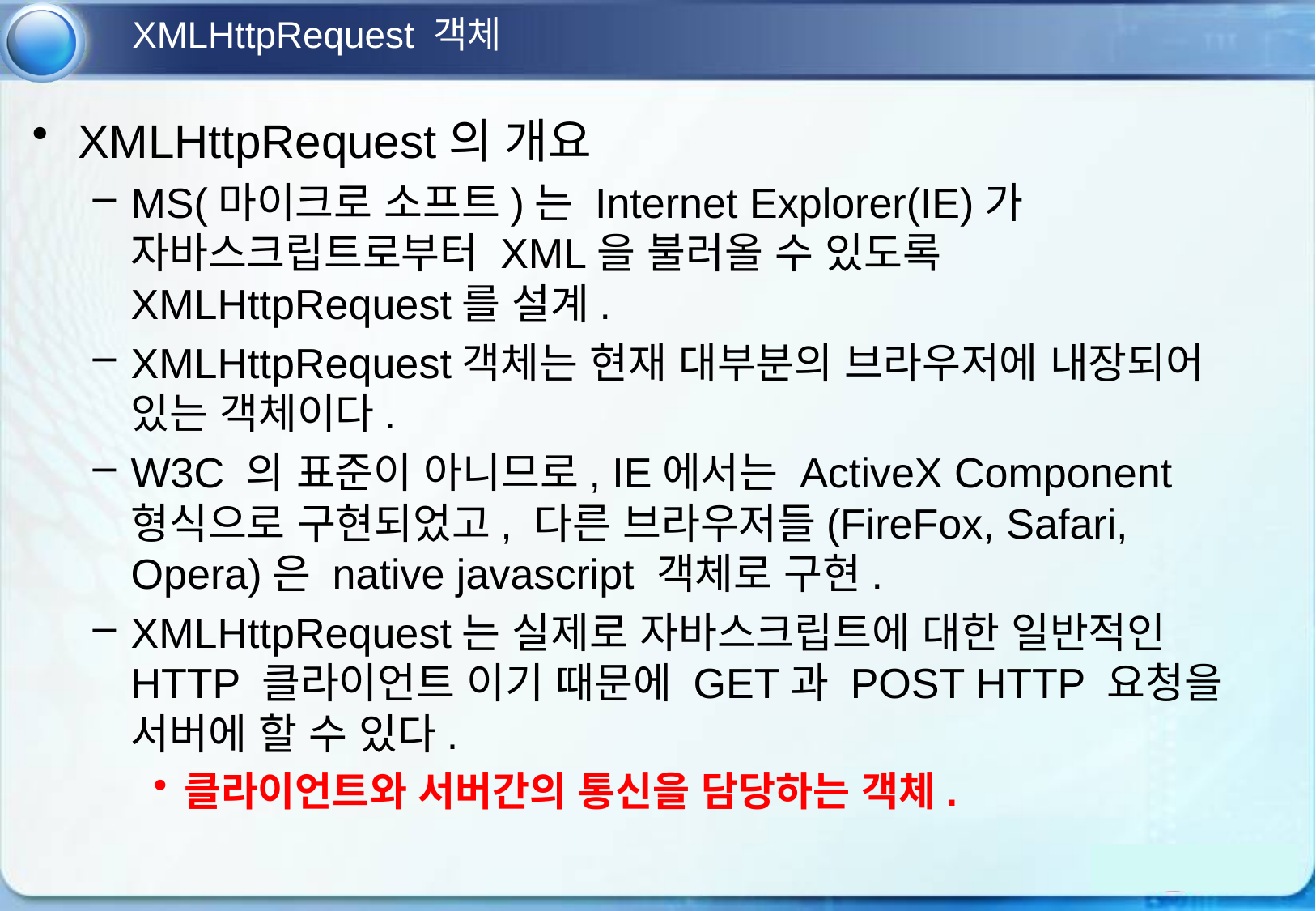

XMLHttpRequest 객체
XMLHttpRequest의 개요
MS(마이크로 소프트)는 Internet Explorer(IE)가 자바스크립트로부터 XML을 불러올 수 있도록 XMLHttpRequest를 설계.
XMLHttpRequest객체는 현재 대부분의 브라우저에 내장되어 있는 객체이다.
W3C 의 표준이 아니므로, IE에서는 ActiveX Component 형식으로 구현되었고, 다른 브라우저들(FireFox, Safari, Opera)은 native javascript 객체로 구현.
XMLHttpRequest는 실제로 자바스크립트에 대한 일반적인 HTTP 클라이언트 이기 때문에 GET과 POST HTTP 요청을 서버에 할 수 있다.
클라이언트와 서버간의 통신을 담당하는 객체.